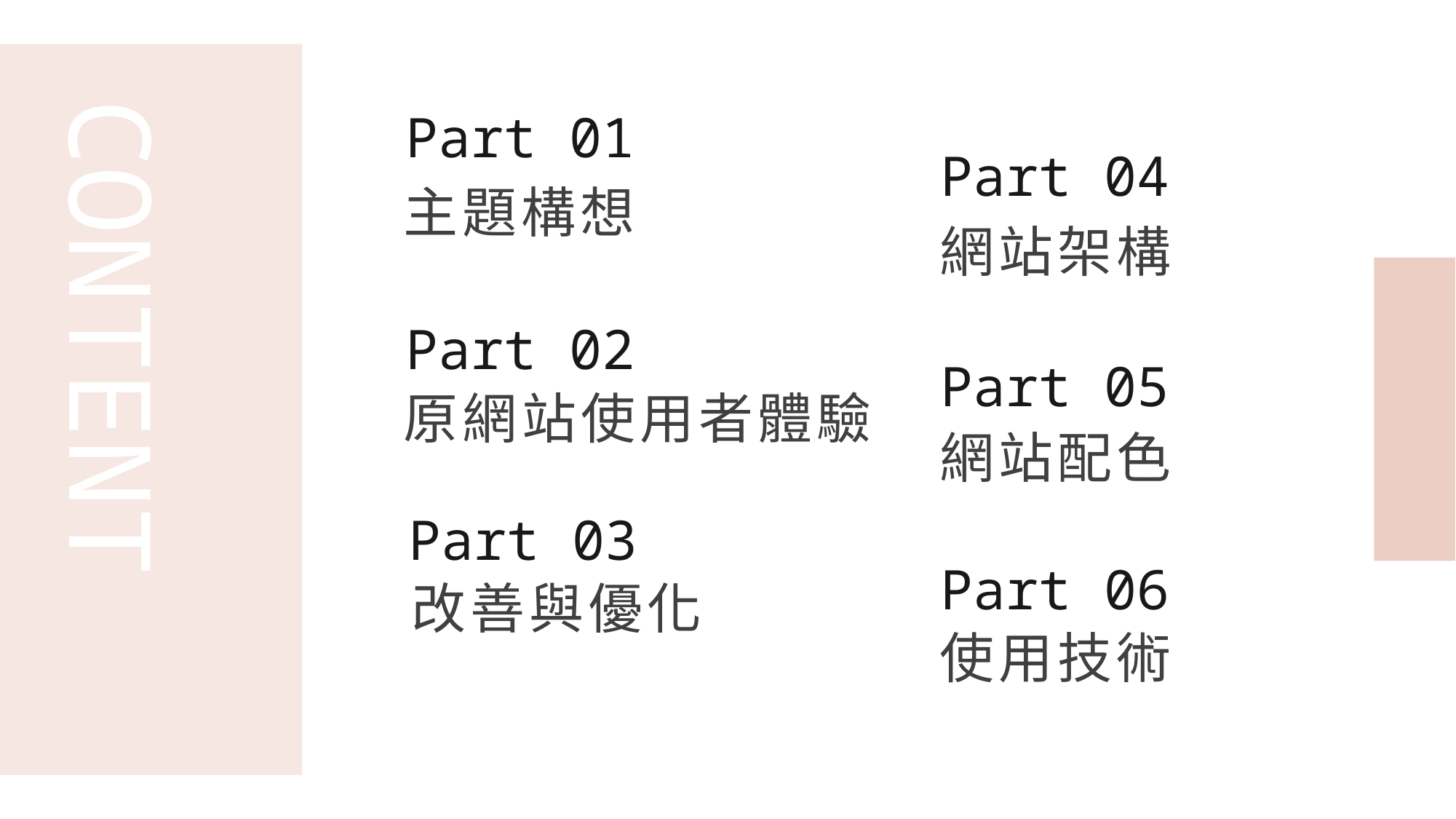

CONTENT
Part 01
Part 04
主題構想
網站架構

Part 02
Part 05
原網站使用者體驗
網站配色
Part 03
Part 06
改善與優化
使用技術